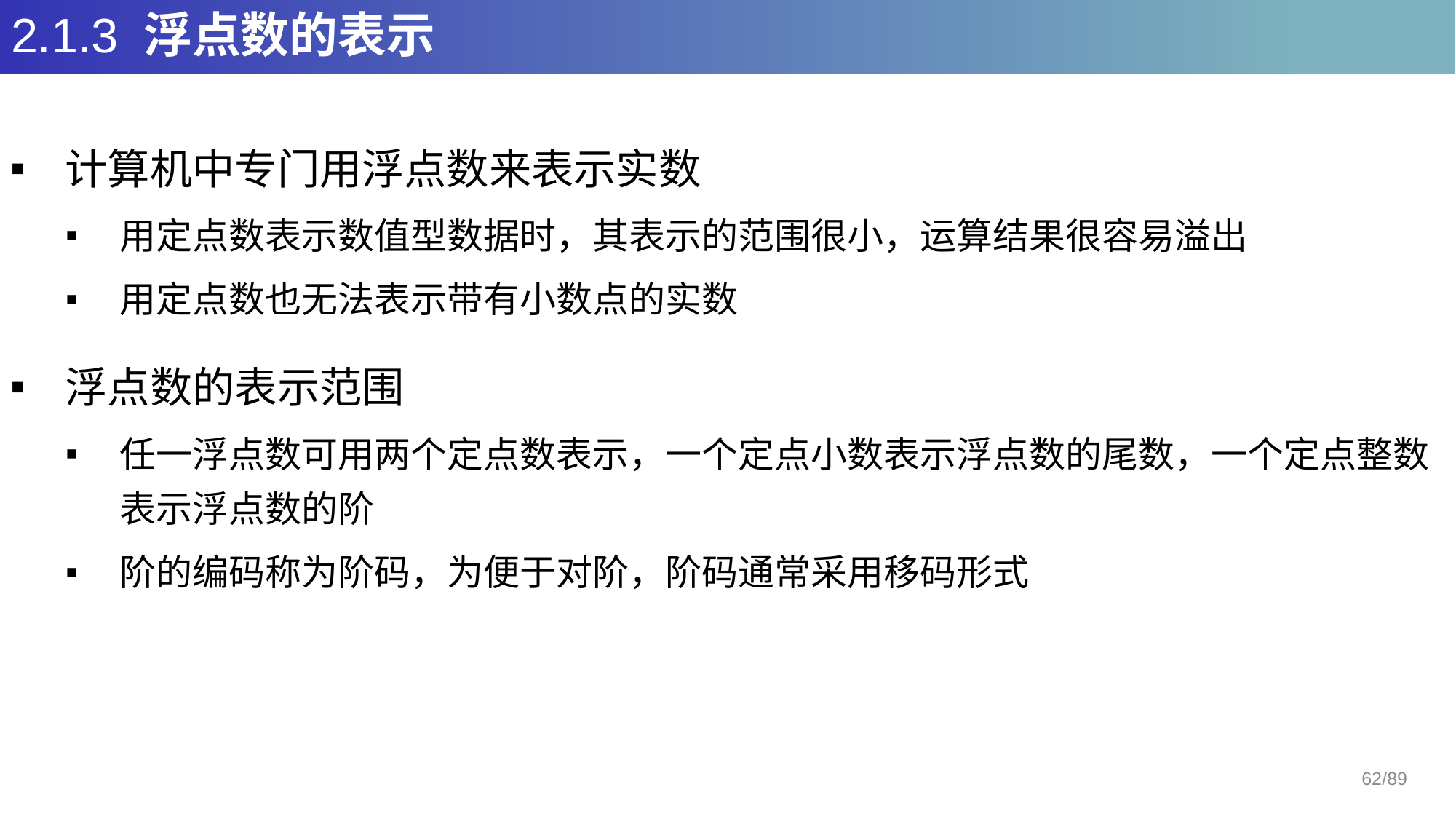

# 2.1.3 浮点数的表示
计算机中专门用浮点数来表示实数
用定点数表示数值型数据时，其表示的范围很小，运算结果很容易溢出
用定点数也无法表示带有小数点的实数
浮点数的表示范围
任一浮点数可用两个定点数表示，一个定点小数表示浮点数的尾数，一个定点整数表示浮点数的阶
阶的编码称为阶码，为便于对阶，阶码通常采用移码形式
62/89